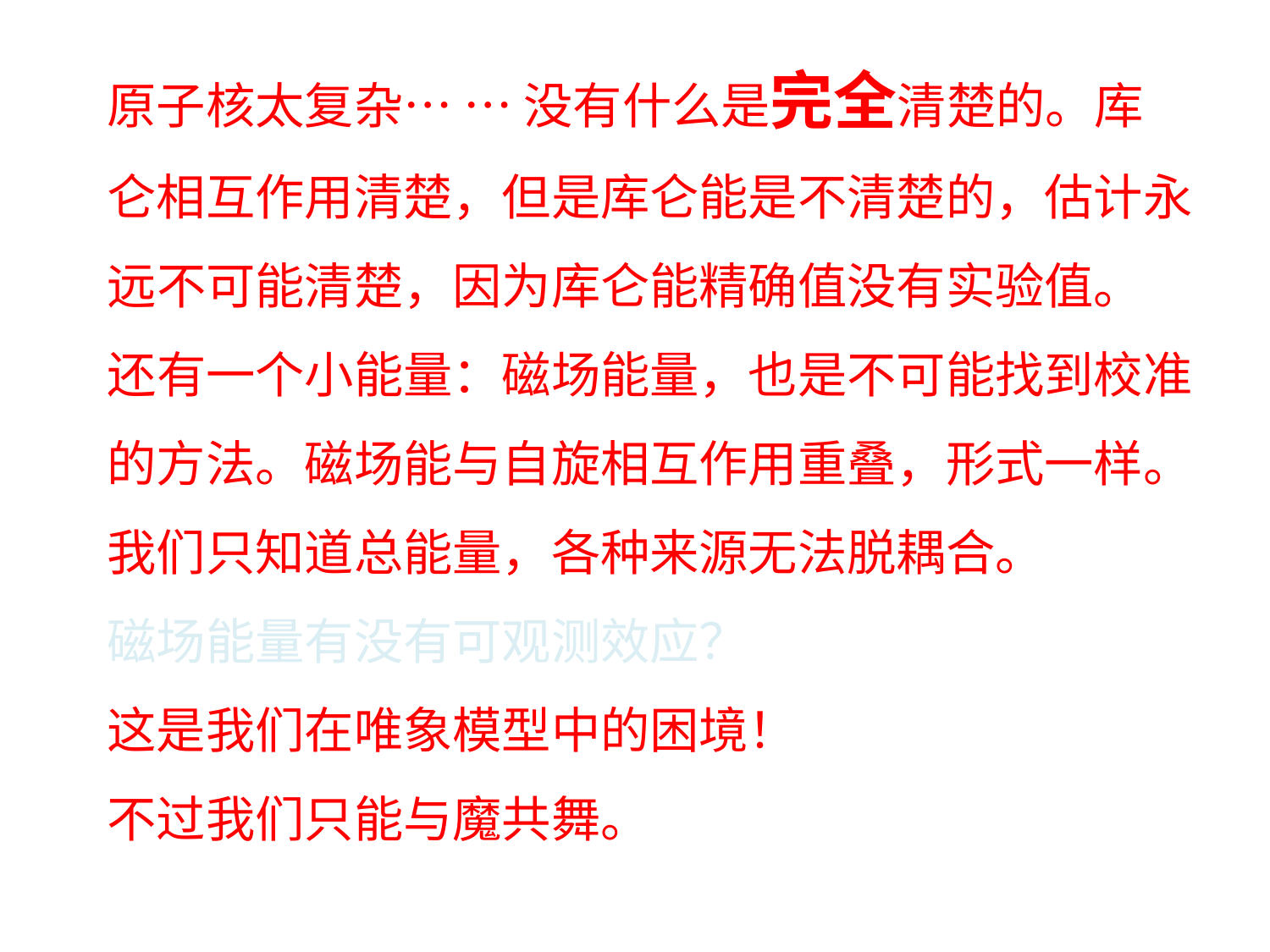

原子核太复杂… … 没有什么是完全清楚的。库仑相互作用清楚，但是库仑能是不清楚的，估计永远不可能清楚，因为库仑能精确值没有实验值。
还有一个小能量：磁场能量，也是不可能找到校准的方法。磁场能与自旋相互作用重叠，形式一样。我们只知道总能量，各种来源无法脱耦合。
磁场能量有没有可观测效应？
这是我们在唯象模型中的困境！
不过我们只能与魔共舞。